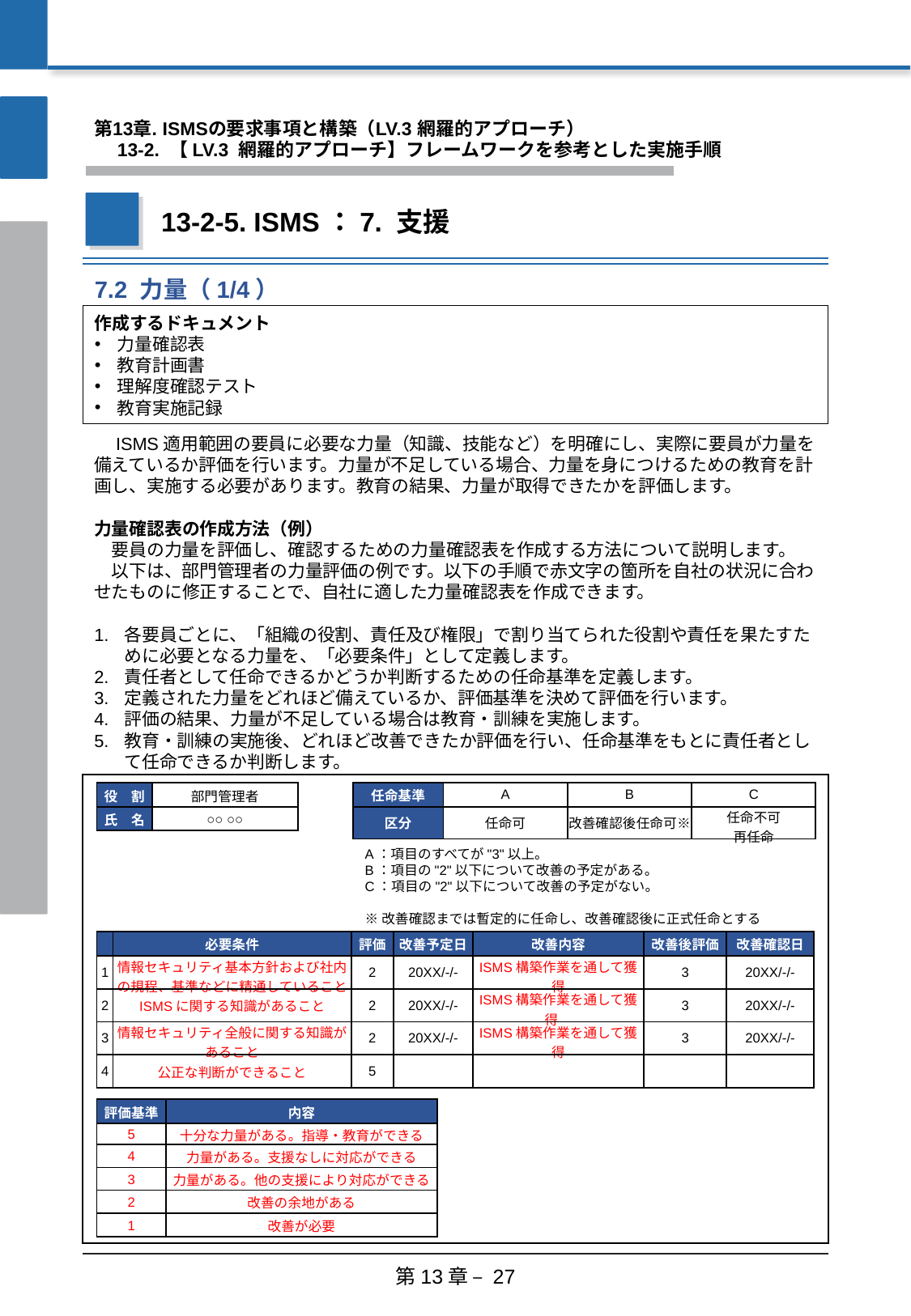

第13章. ISMSの要求事項と構築（LV.3 網羅的アプローチ）
　13-2. 【LV.3 網羅的アプローチ】フレームワークを参考とした実施手順
13-2-5. ISMS：7. 支援
7.2 力量（1/4）
作成するドキュメント
力量確認表
教育計画書
理解度確認テスト
教育実施記録
　ISMS適用範囲の要員に必要な力量（知識、技能など）を明確にし、実際に要員が力量を備えているか評価を行います。力量が不足している場合、力量を身につけるための教育を計画し、実施する必要があります。教育の結果、力量が取得できたかを評価します。

力量確認表の作成方法（例）
　要員の力量を評価し、確認するための力量確認表を作成する方法について説明します。
　以下は、部門管理者の力量評価の例です。以下の手順で赤文字の箇所を自社の状況に合わせたものに修正することで、自社に適した力量確認表を作成できます。

各要員ごとに、「組織の役割、責任及び権限」で割り当てられた役割や責任を果たすために必要となる力量を、「必要条件」として定義します。
責任者として任命できるかどうか判断するための任命基準を定義します。
定義された力量をどれほど備えているか、評価基準を決めて評価を行います。
評価の結果、力量が不足している場合は教育・訓練を実施します。
教育・訓練の実施後、どれほど改善できたか評価を行い、任命基準をもとに責任者として任命できるか判断します。

| 役　割 | 部門管理者 |
| --- | --- |
| 氏　名 | ○○ ○○ |
| 任命基準 | A | B | C |
| --- | --- | --- | --- |
| 区分 | 任命可 | 改善確認後任命可※ | 任命不可 再任命 |
A：項目のすべてが"3"以上。
B：項目の"2"以下について改善の予定がある。
C：項目の"2"以下について改善の予定がない。

※改善確認までは暫定的に任命し、改善確認後に正式任命とする
|  | 必要条件 | 評価 | 改善予定日 | 改善内容 | 改善後評価 | 改善確認日 |
| --- | --- | --- | --- | --- | --- | --- |
| 1 | 情報セキュリティ基本方針および社内の規程、基準などに精通していること | 2 | 20XX/-/- | ISMS構築作業を通して獲得 | 3 | 20XX/-/- |
| 2 | ISMSに関する知識があること | 2 | 20XX/-/- | ISMS構築作業を通して獲得 | 3 | 20XX/-/- |
| 3 | 情報セキュリティ全般に関する知識があること | 2 | 20XX/-/- | ISMS構築作業を通して獲得 | 3 | 20XX/-/- |
| 4 | 公正な判断ができること | 5 |  |  |  |  |
| 評価基準 | 内容 |
| --- | --- |
| 5 | 十分な力量がある。指導・教育ができる |
| 4 | 力量がある。支援なしに対応ができる |
| 3 | 力量がある。他の支援により対応ができる |
| 2 | 改善の余地がある |
| 1 | 改善が必要 |
第13章 – 27